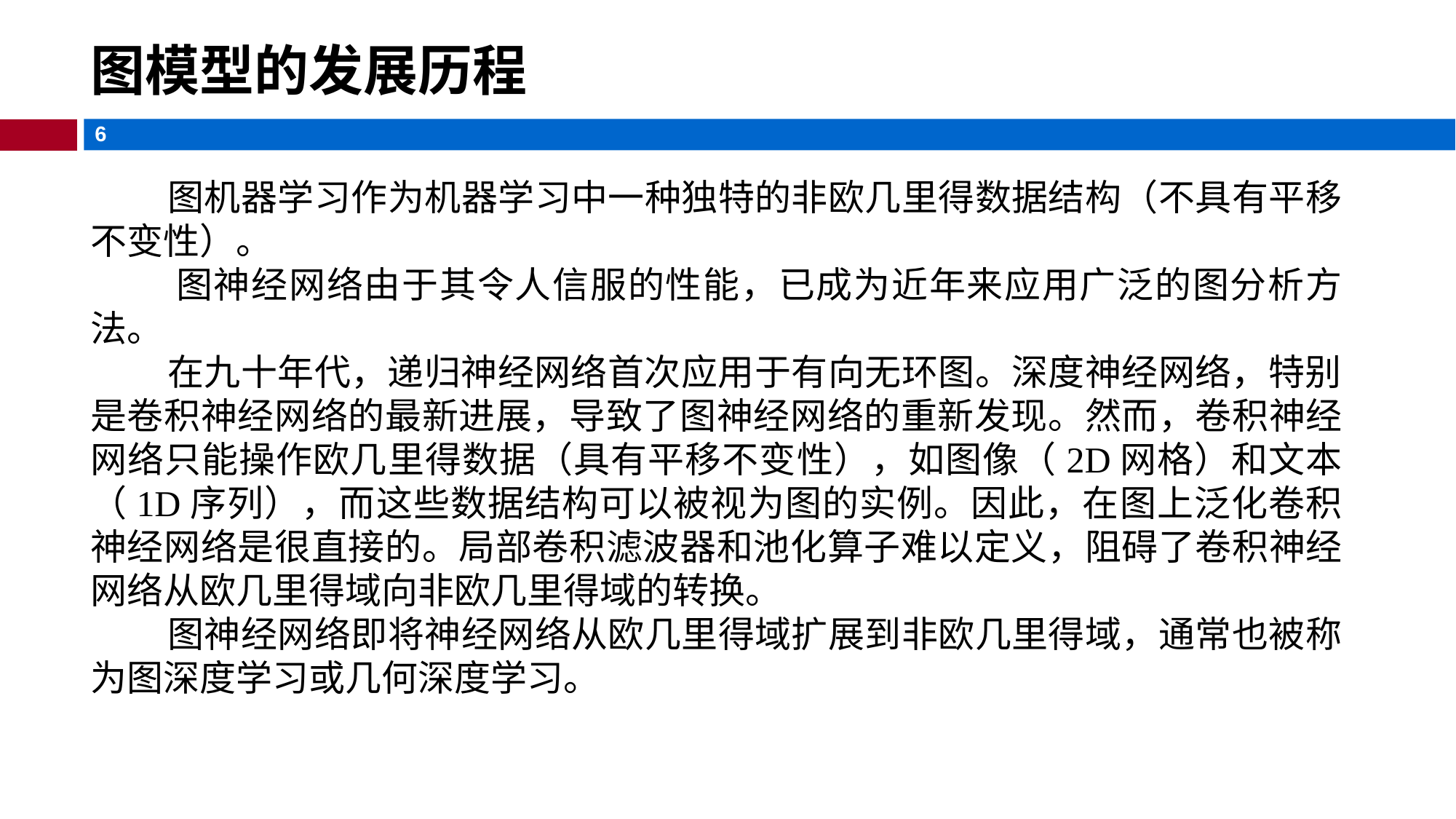

# 图模型的发展历程
        图机器学习作为机器学习中一种独特的非欧几里得数据结构（不具有平移不变性）。
        图神经网络由于其令人信服的性能，已成为近年来应用广泛的图分析方法。
        在九十年代，递归神经网络首次应用于有向无环图。深度神经网络，特别是卷积神经网络的最新进展，导致了图神经网络的重新发现。然而，卷积神经网络只能操作欧几里得数据（具有平移不变性），如图像（2D网格）和文本（1D序列），而这些数据结构可以被视为图的实例。因此，在图上泛化卷积神经网络是很直接的。局部卷积滤波器和池化算子难以定义，阻碍了卷积神经网络从欧几里得域向非欧几里得域的转换。
        图神经网络即将神经网络从欧几里得域扩展到非欧几里得域，通常也被称为图深度学习或几何深度学习。